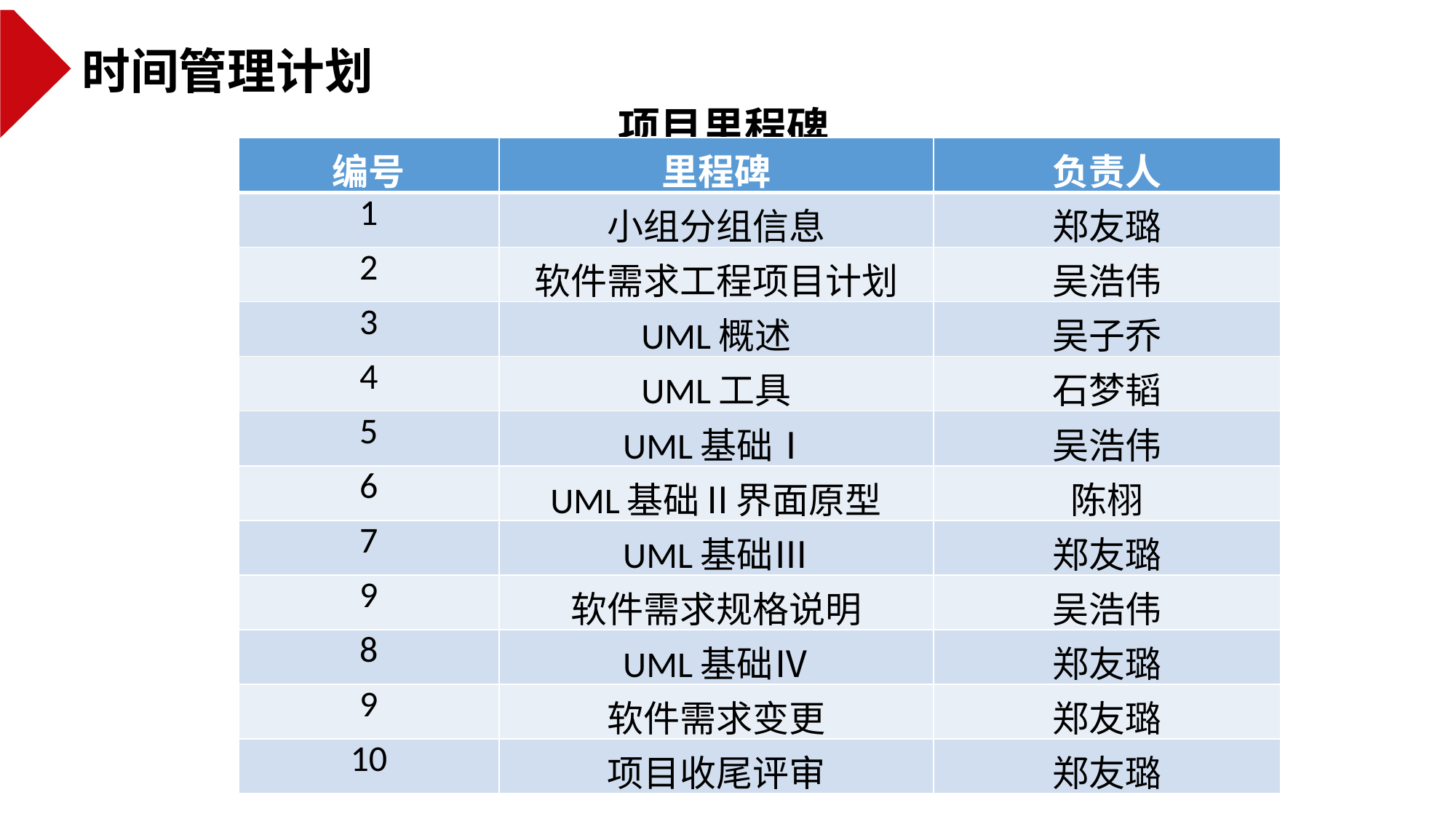

时间管理计划
项目里程碑
| 编号 | 里程碑 | 负责人 |
| --- | --- | --- |
| 1 | 小组分组信息 | 郑友璐 |
| 2 | 软件需求工程项目计划 | 吴浩伟 |
| 3 | UML概述 | 吴子乔 |
| 4 | UML工具 | 石梦韬 |
| 5 | UML基础Ⅰ | 吴浩伟 |
| 6 | UML基础Ⅱ界面原型 | 陈栩 |
| 7 | UML基础Ⅲ | 郑友璐 |
| 9 | 软件需求规格说明 | 吴浩伟 |
| 8 | UML基础Ⅳ | 郑友璐 |
| 9 | 软件需求变更 | 郑友璐 |
| 10 | 项目收尾评审 | 郑友璐 |